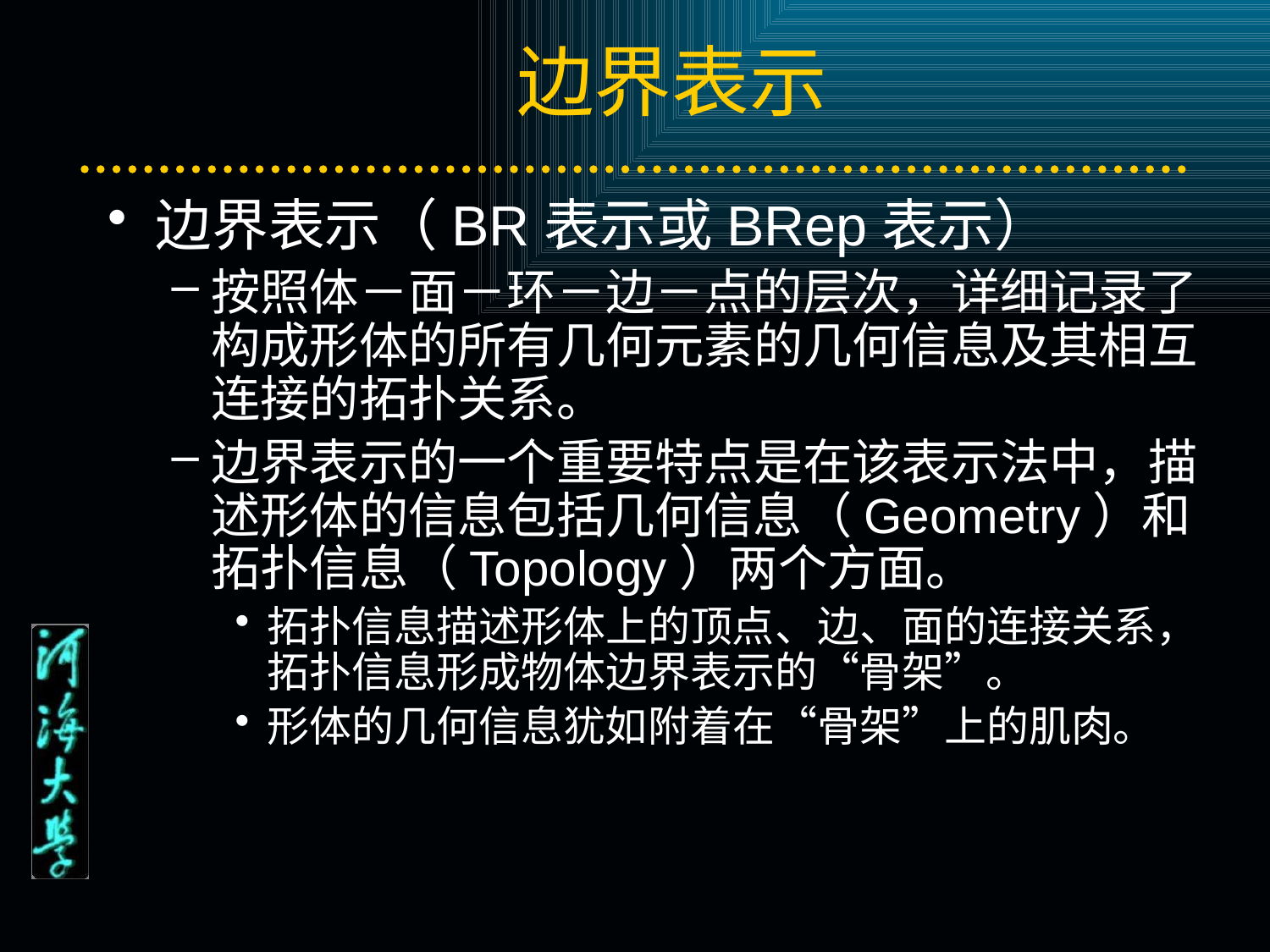

# 边界表示
边界表示（BR表示或BRep表示）
按照体－面－环－边－点的层次，详细记录了构成形体的所有几何元素的几何信息及其相互连接的拓扑关系。
边界表示的一个重要特点是在该表示法中，描述形体的信息包括几何信息（Geometry）和拓扑信息（Topology）两个方面。
拓扑信息描述形体上的顶点、边、面的连接关系，拓扑信息形成物体边界表示的“骨架”。
形体的几何信息犹如附着在“骨架”上的肌肉。
58